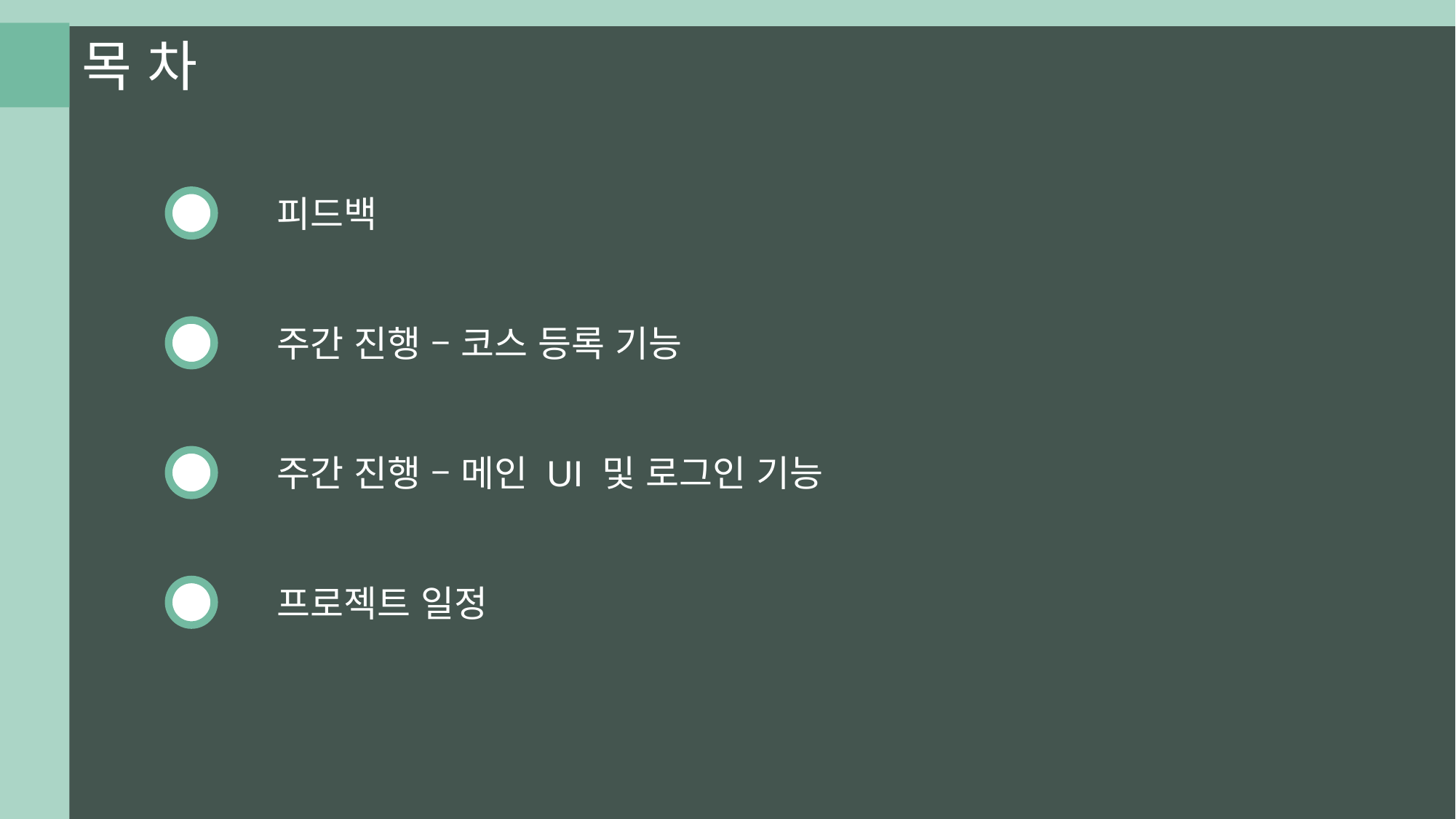

목 차
피드백

주간 진행 – 코스 등록 기능

주간 진행 – 메인 UI 및 로그인 기능

프로젝트 일정